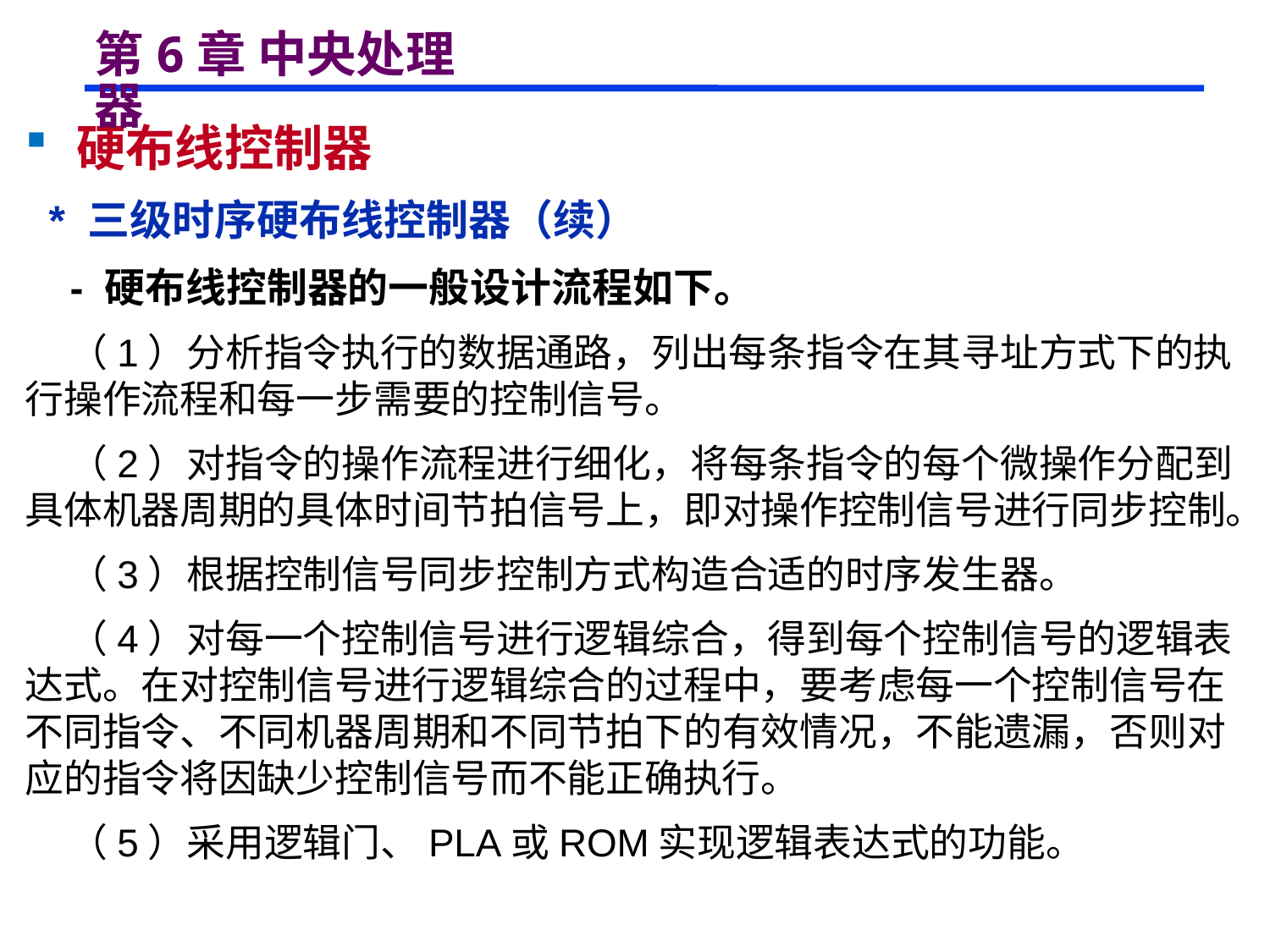

# 第6章 中央处理器
 硬布线控制器
  * 三级时序硬布线控制器（续）
    - 硬布线控制器的一般设计流程如下。
    （1）分析指令执行的数据通路，列出每条指令在其寻址方式下的执行操作流程和每一步需要的控制信号。
    （2）对指令的操作流程进行细化，将每条指令的每个微操作分配到具体机器周期的具体时间节拍信号上，即对操作控制信号进行同步控制。
    （3）根据控制信号同步控制方式构造合适的时序发生器。
    （4）对每一个控制信号进行逻辑综合，得到每个控制信号的逻辑表达式。在对控制信号进行逻辑综合的过程中，要考虑每一个控制信号在不同指令、不同机器周期和不同节拍下的有效情况，不能遗漏，否则对应的指令将因缺少控制信号而不能正确执行。
    （5）采用逻辑门、PLA或ROM实现逻辑表达式的功能。